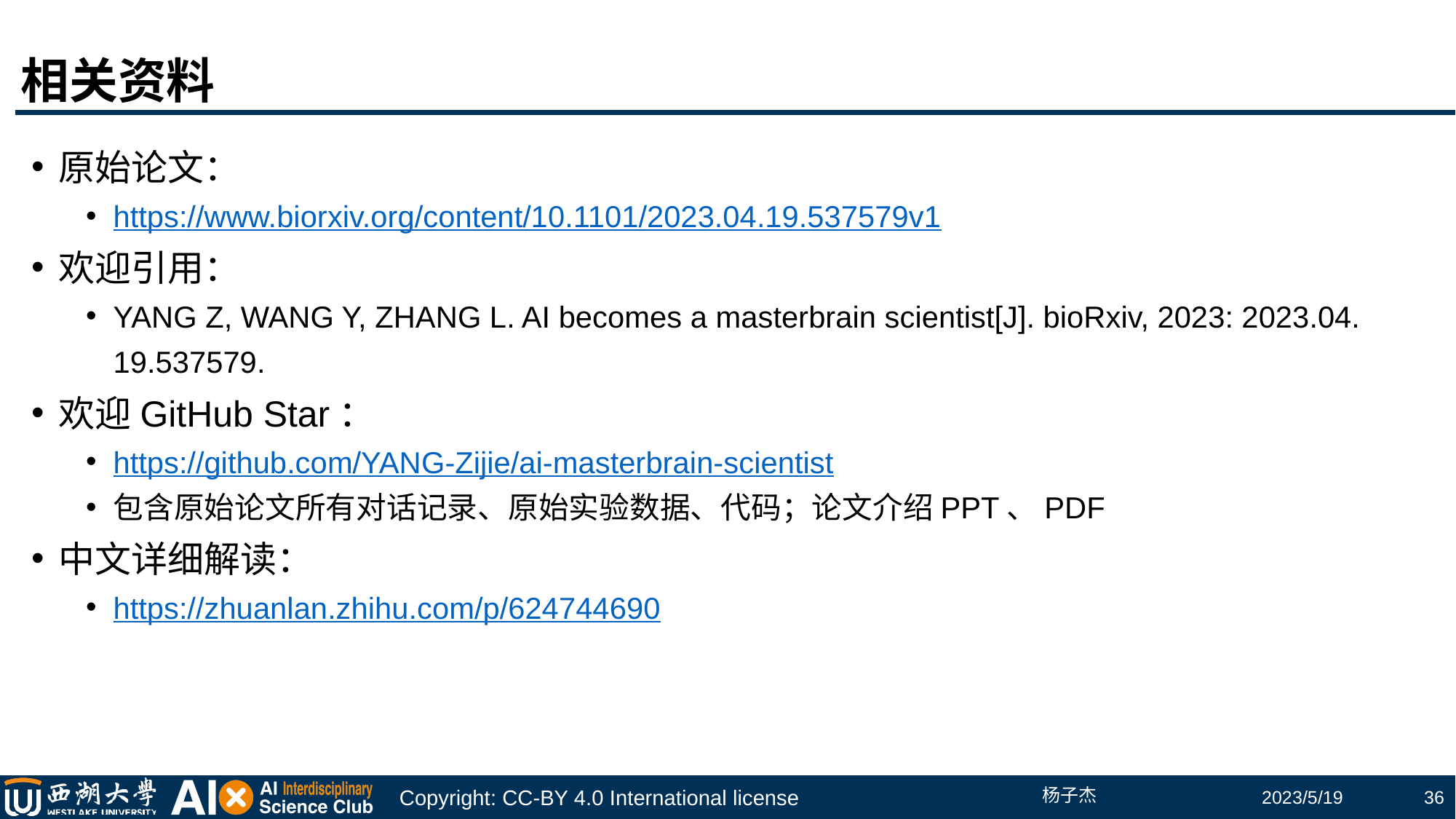

# 相关资料
原始论文：
https://www.biorxiv.org/content/10.1101/2023.04.19.537579v1
欢迎引用：
YANG Z, WANG Y, ZHANG L. AI becomes a masterbrain scientist[J]. bioRxiv, 2023: 2023.04. 19.537579.
欢迎GitHub Star：
https://github.com/YANG-Zijie/ai-masterbrain-scientist
包含原始论文所有对话记录、原始实验数据、代码；论文介绍PPT、PDF
中文详细解读：
https://zhuanlan.zhihu.com/p/624744690

杨子杰
2023/5/19
36